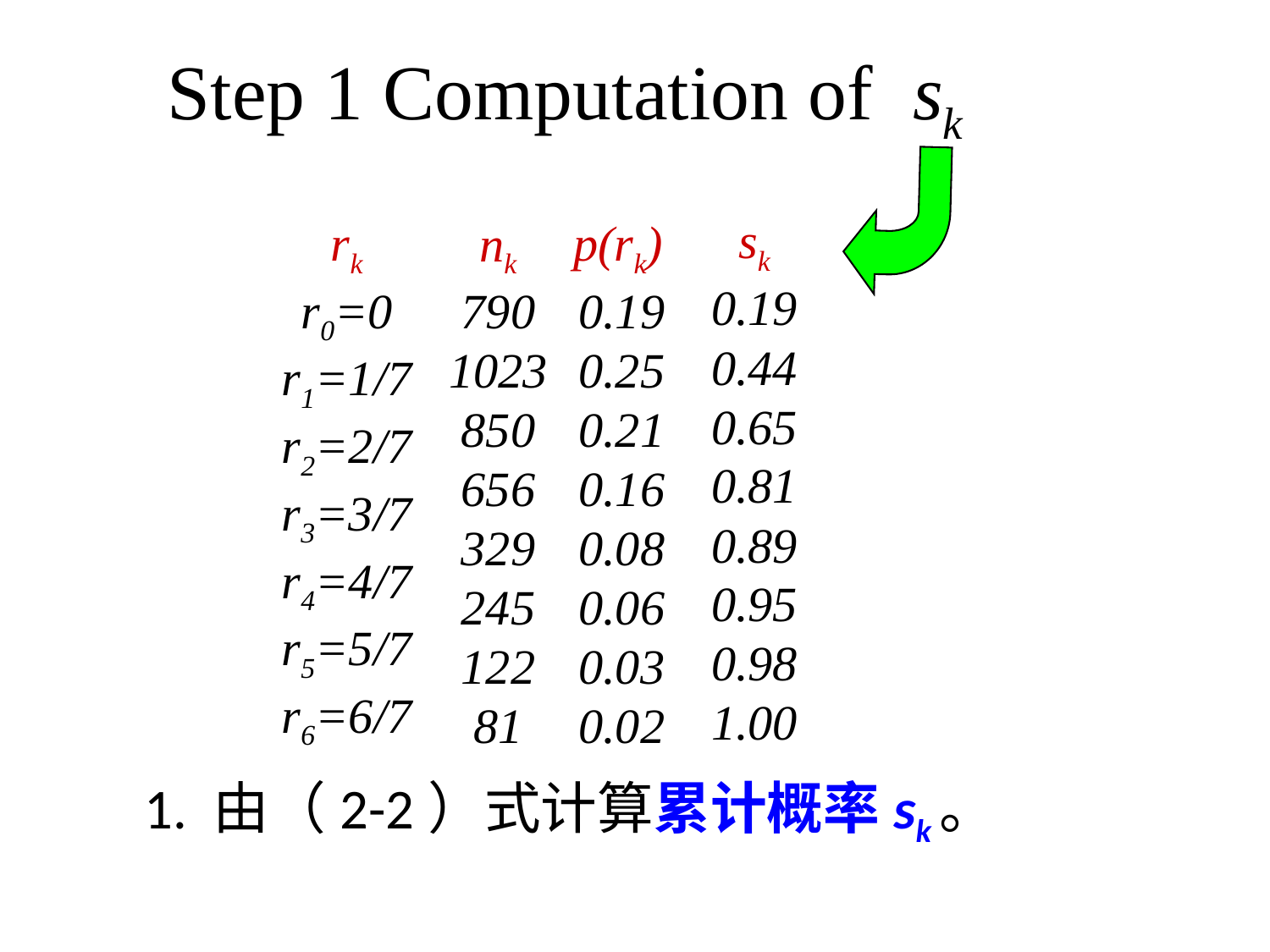

Step 1 Computation of  sk

   nk
790
1023
850
656
329
245
122
81
sk
0.19
0.44
0.65
0.81
0.89
0.95
0.98
1.00
rk
r0=0
r1=1/7
r2=2/7
r3=3/7
r4=4/7
r5=5/7
r6=6/7
r7=1
p(rk)
0.19
0.25
0.21
0.16
0.08
0.06
0.03
0.02
# 1. 由（2-2）式计算累计概率sk。